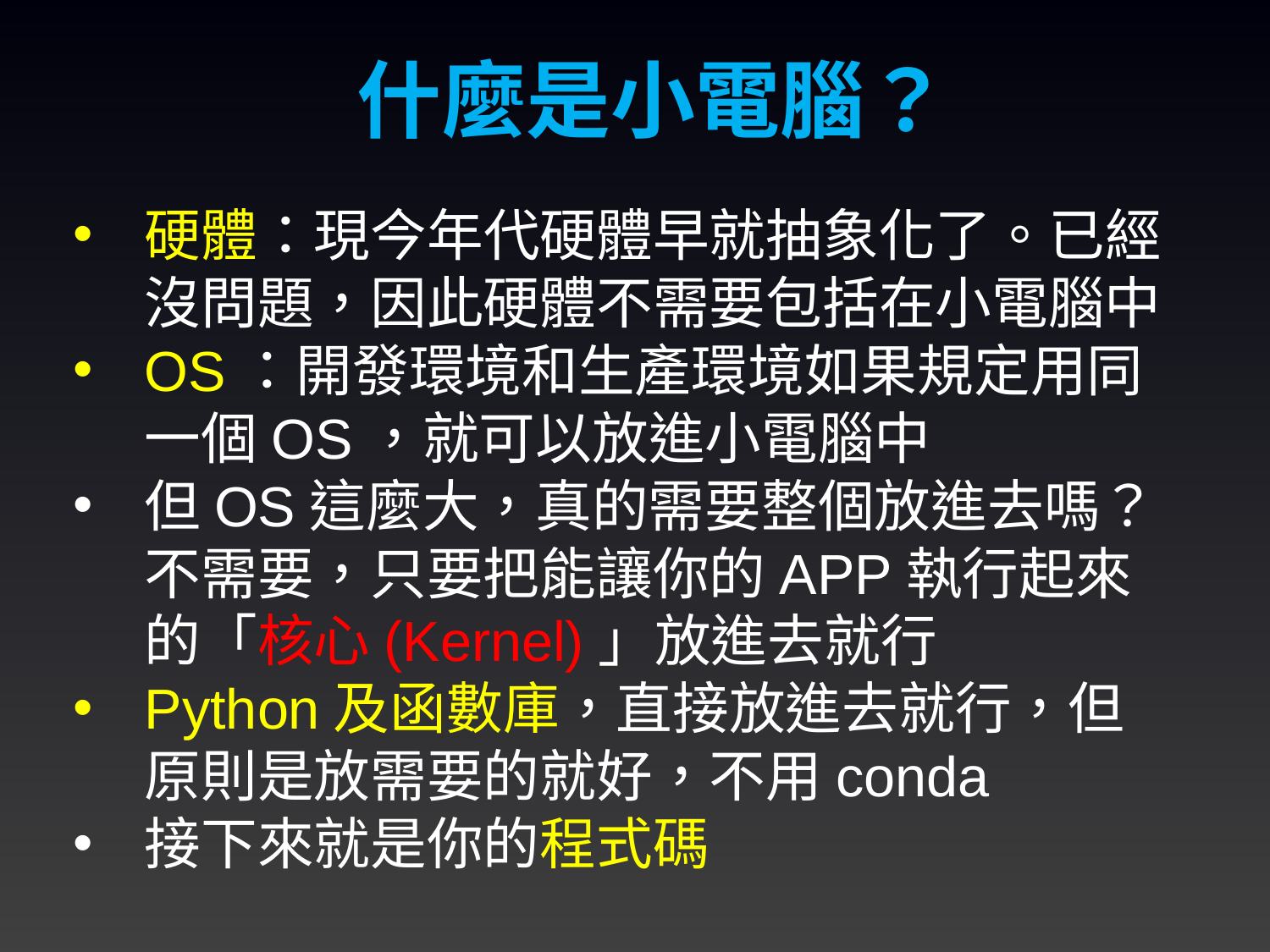

什麼是小電腦？
硬體：現今年代硬體早就抽象化了。已經沒問題，因此硬體不需要包括在小電腦中
OS：開發環境和生產環境如果規定用同一個OS，就可以放進小電腦中
但OS這麼大，真的需要整個放進去嗎？不需要，只要把能讓你的APP執行起來的「核心(Kernel)」放進去就行
Python及函數庫，直接放進去就行，但原則是放需要的就好，不用conda
接下來就是你的程式碼